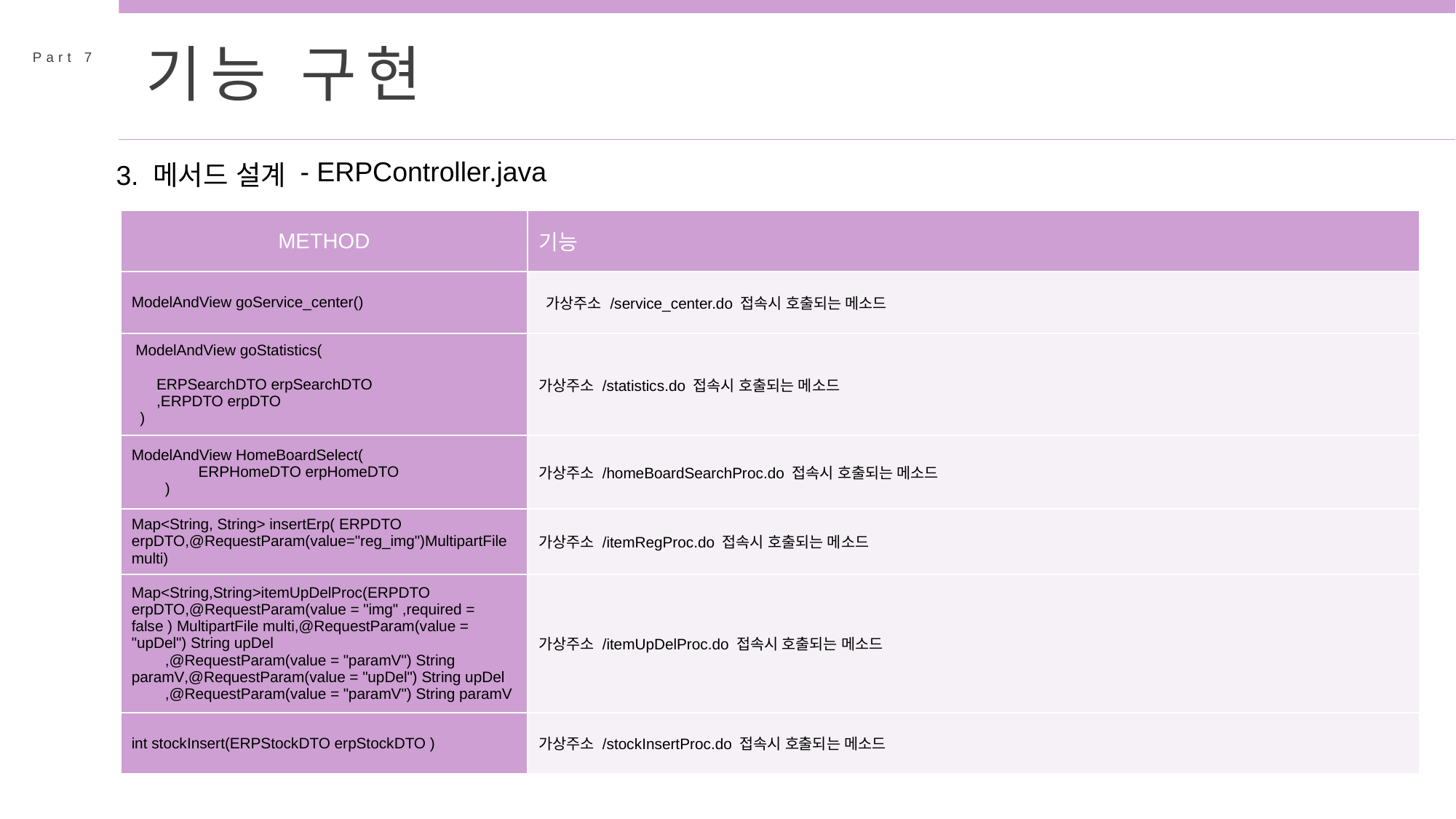

기능 구현
Part 7
- ERPController.java
3. 메서드 설계
| METHOD | 기능 |
| --- | --- |
| ModelAndView goService\_center() | 가상주소 /service\_center.do 접속시 호출되는 메소드 |
| ModelAndView goStatistics( ERPSearchDTO erpSearchDTO ,ERPDTO erpDTO ) | 가상주소 /statistics.do 접속시 호출되는 메소드 |
| ModelAndView HomeBoardSelect( ERPHomeDTO erpHomeDTO ) | 가상주소 /homeBoardSearchProc.do 접속시 호출되는 메소드 |
| Map<String, String> insertErp( ERPDTO erpDTO,@RequestParam(value="reg\_img")MultipartFile multi) | 가상주소 /itemRegProc.do 접속시 호출되는 메소드 |
| Map<String,String>itemUpDelProc(ERPDTO erpDTO,@RequestParam(value = "img" ,required = false ) MultipartFile multi,@RequestParam(value = "upDel") String upDel ,@RequestParam(value = "paramV") String paramV,@RequestParam(value = "upDel") String upDel ,@RequestParam(value = "paramV") String paramV | 가상주소 /itemUpDelProc.do 접속시 호출되는 메소드 |
| int stockInsert(ERPStockDTO erpStockDTO ) | 가상주소 /stockInsertProc.do 접속시 호출되는 메소드 |